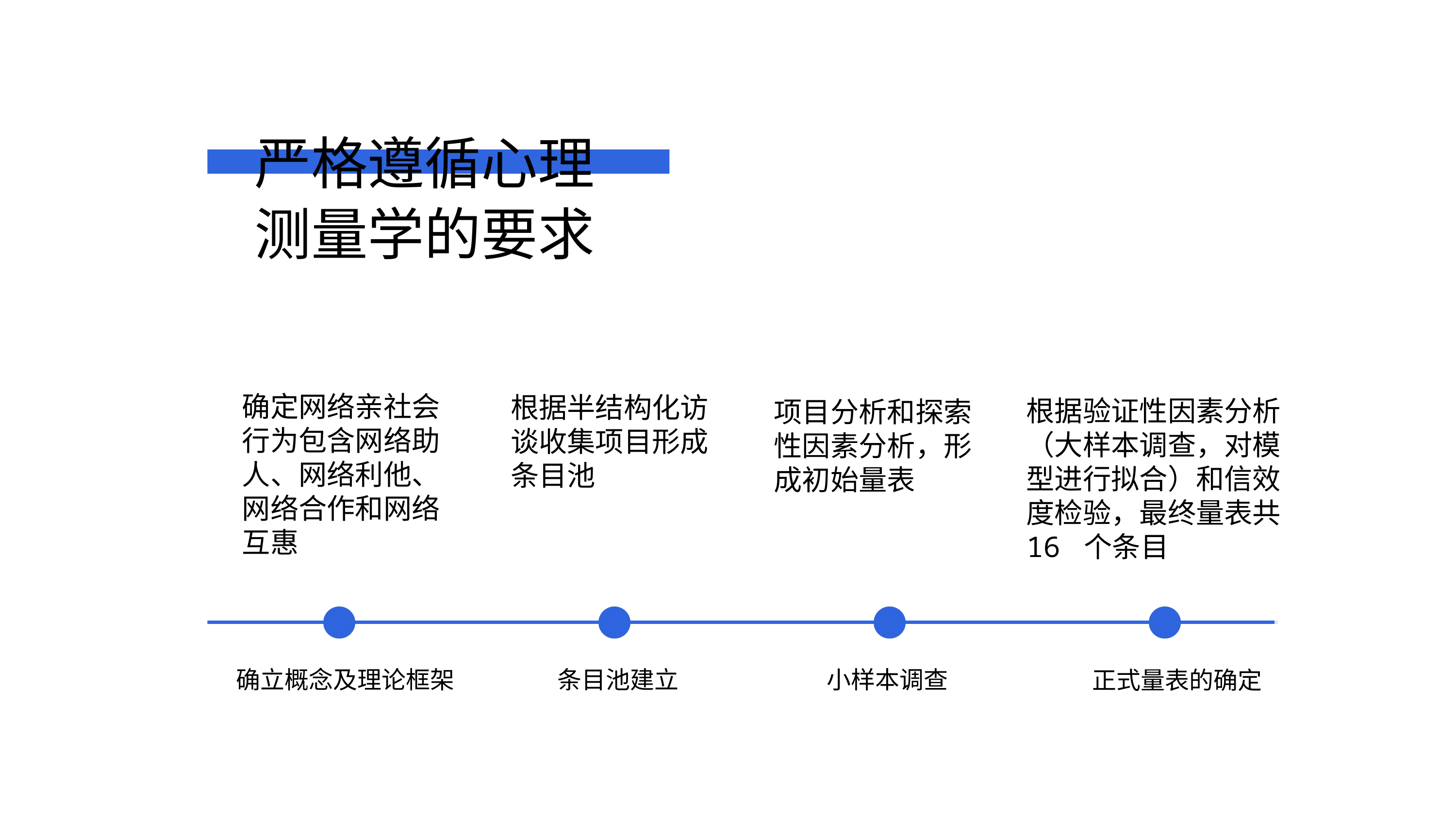

严格遵循心理测量学的要求

确定网络亲社会行为包含网络助人、网络利他、网络合作和网络互惠
根据半结构化访谈收集项目形成条目池
根据验证性因素分析（大样本调查，对模型进行拟合）和信效度检验，最终量表共 16 个条目
项目分析和探索性因素分析，形成初始量表

确立概念及理论框架
条目池建立
小样本调查
正式量表的确定